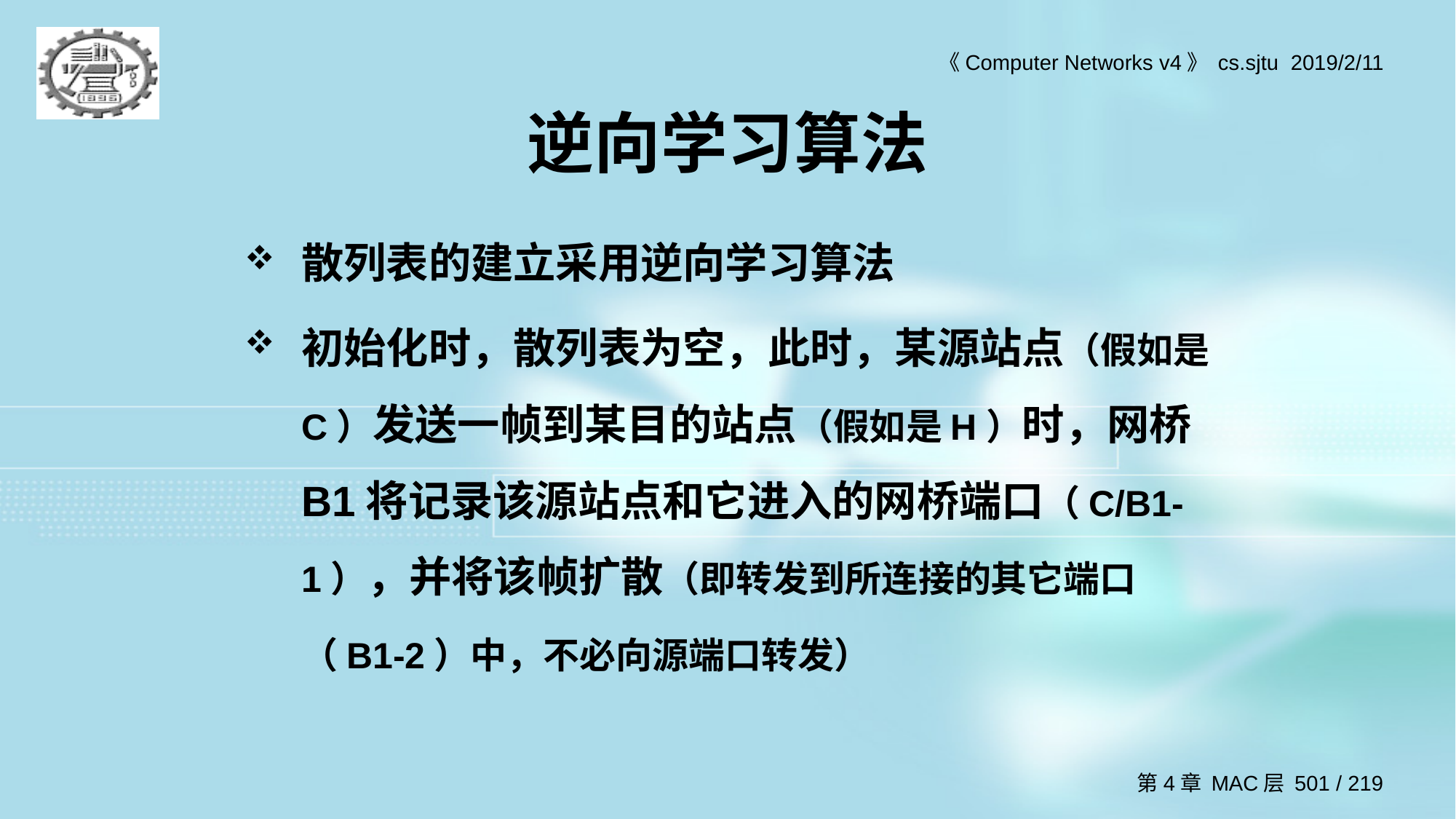

# 逆向学习算法
散列表的建立采用逆向学习算法
初始化时，散列表为空，此时，某源站点（假如是C）发送一帧到某目的站点（假如是H）时，网桥B1将记录该源站点和它进入的网桥端口（C/B1-1），并将该帧扩散（即转发到所连接的其它端口（B1-2）中，不必向源端口转发）